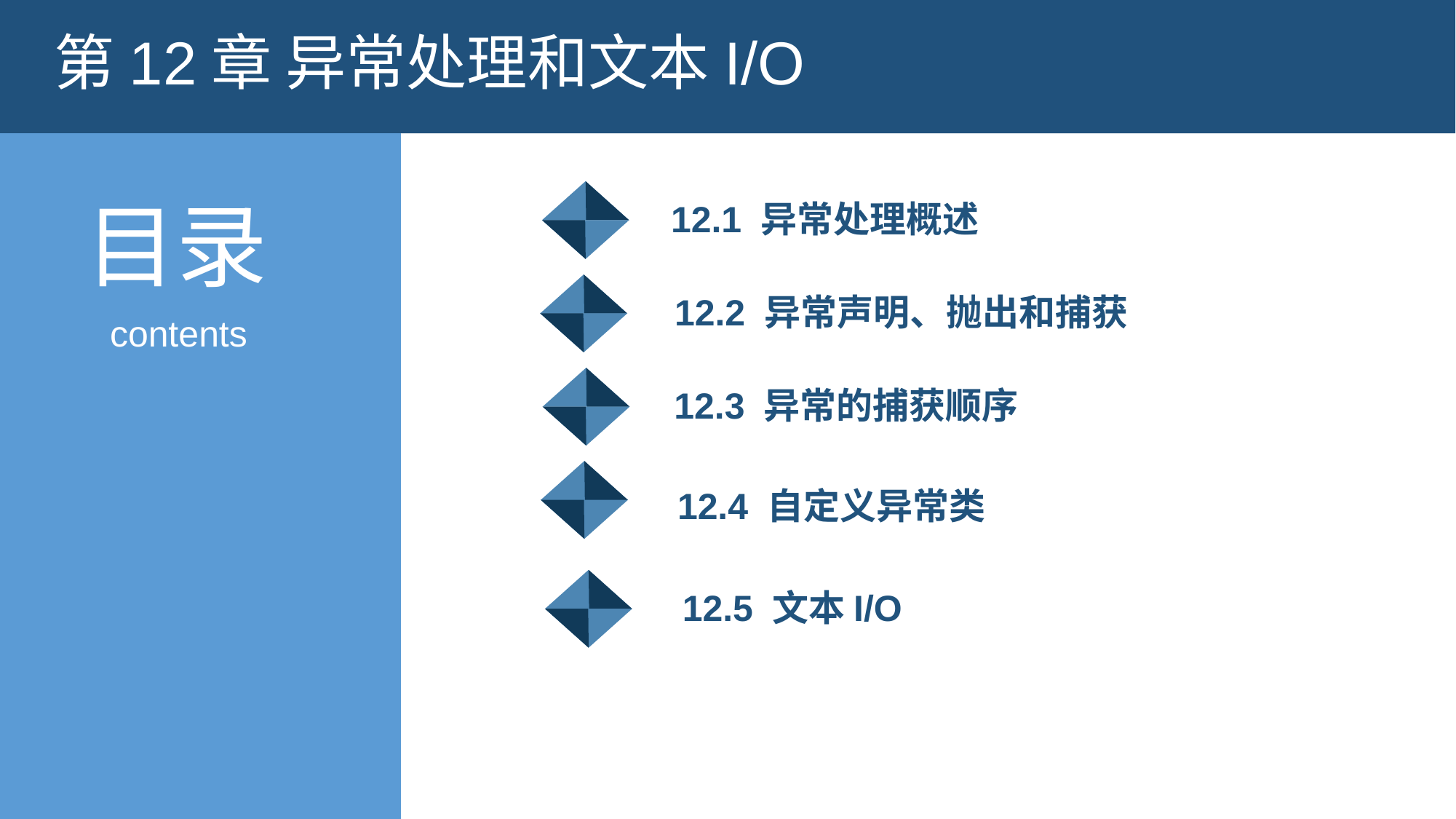

第12章 异常处理和文本I/O

12.1 异常处理概述

12.2 异常声明、抛出和捕获

12.3 异常的捕获顺序

12.4 自定义异常类

12.5 文本I/O